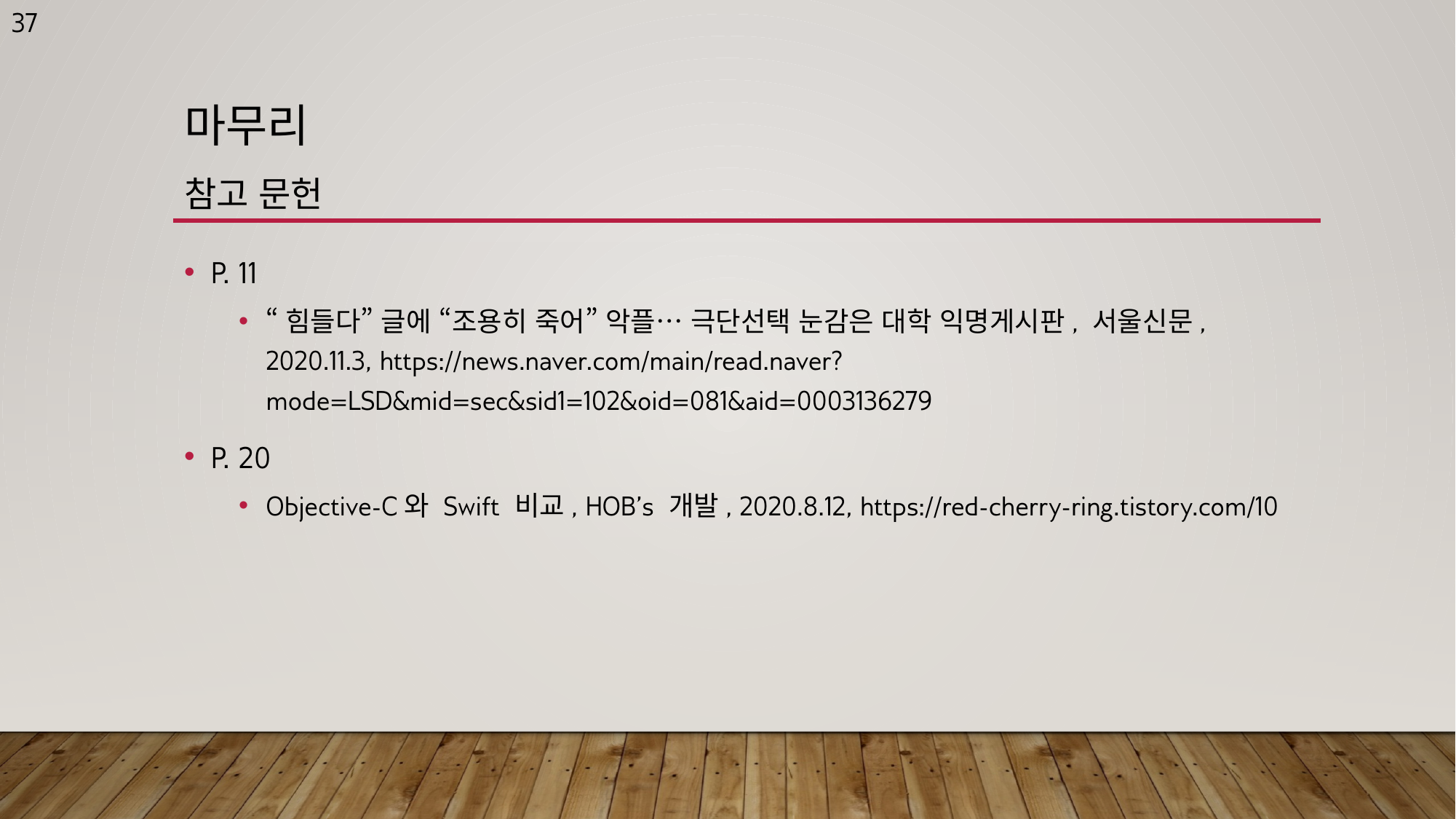

37
# 마무리 참고 문헌
P. 11
“힘들다” 글에 “조용히 죽어” 악플… 극단선택 눈감은 대학 익명게시판, 서울신문, 2020.11.3, https://news.naver.com/main/read.naver?mode=LSD&mid=sec&sid1=102&oid=081&aid=0003136279
P. 20
Objective-C와 Swift 비교, HOB’s 개발, 2020.8.12, https://red-cherry-ring.tistory.com/10